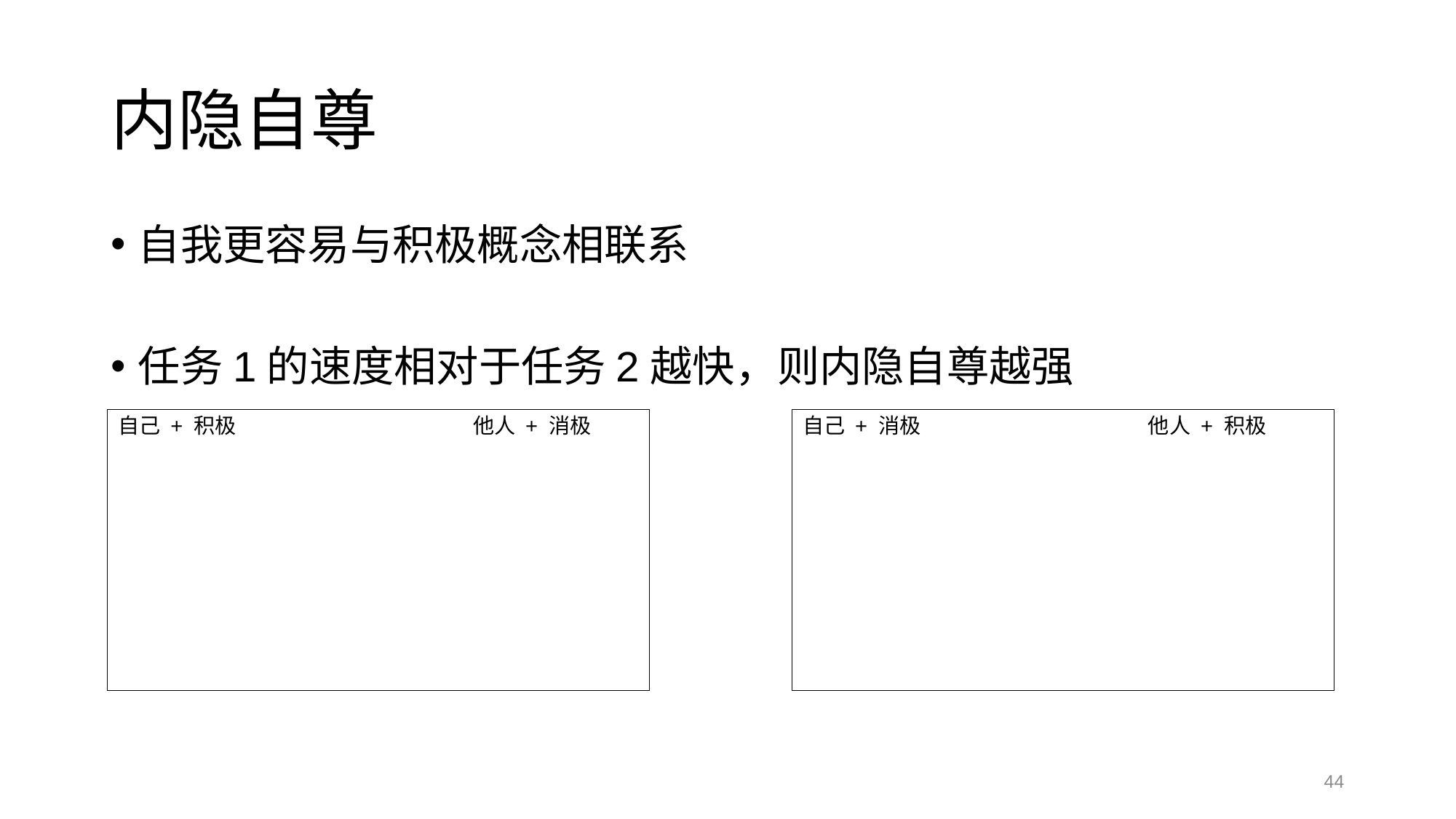

# 内隐自尊
自我更容易与积极概念相联系

任务1的速度相对于任务2越快，则内隐自尊越强
自己 + 积极                                                  他人 + 消极
自己 + 消极                                                他人 + 积极
44